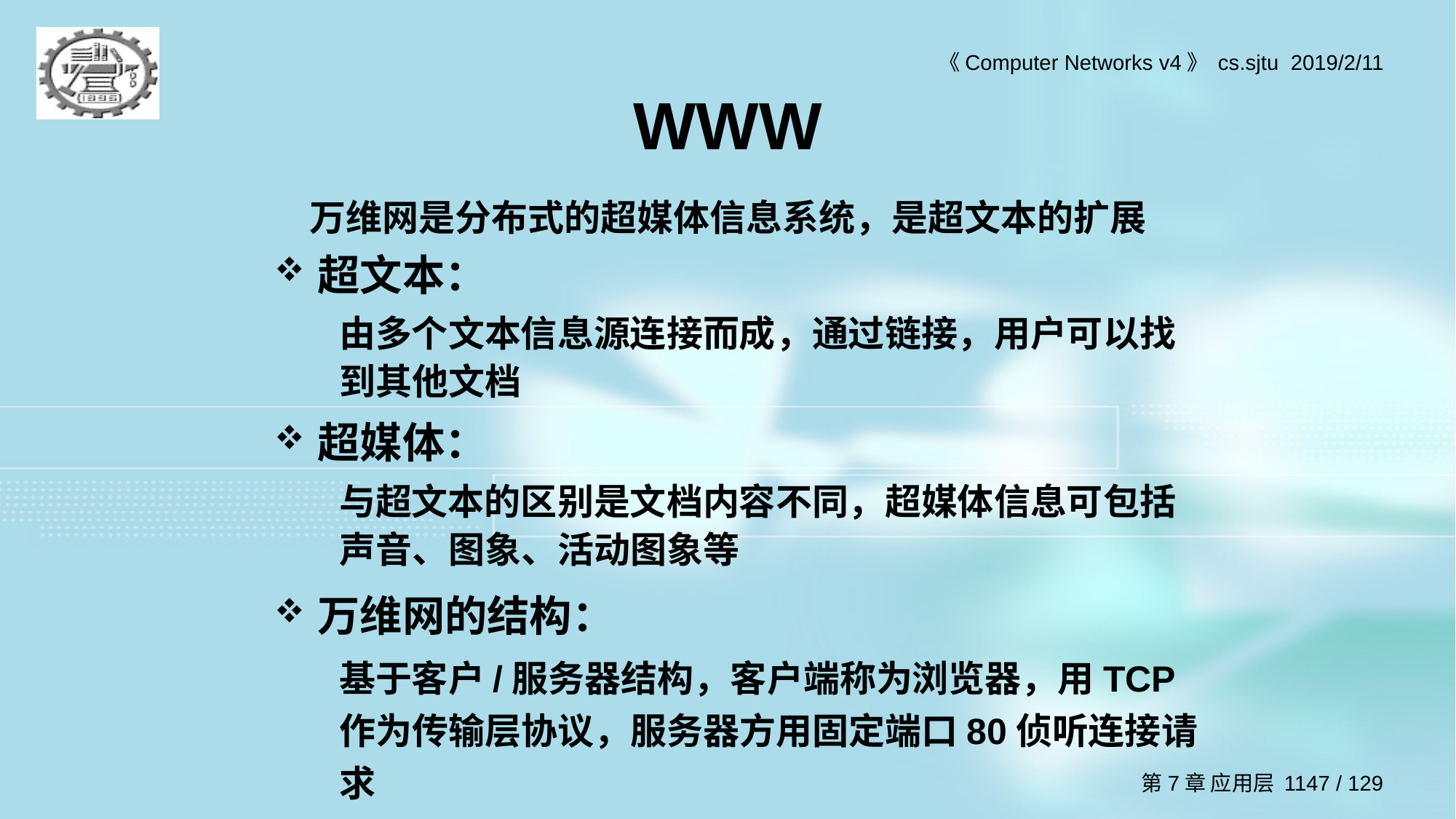

# WWW
万维网是分布式的超媒体信息系统，是超文本的扩展
超文本：
由多个文本信息源连接而成，通过链接，用户可以找到其他文档
超媒体：
与超文本的区别是文档内容不同，超媒体信息可包括声音、图象、活动图象等
万维网的结构：
基于客户/服务器结构，客户端称为浏览器，用TCP作为传输层协议，服务器方用固定端口80侦听连接请求